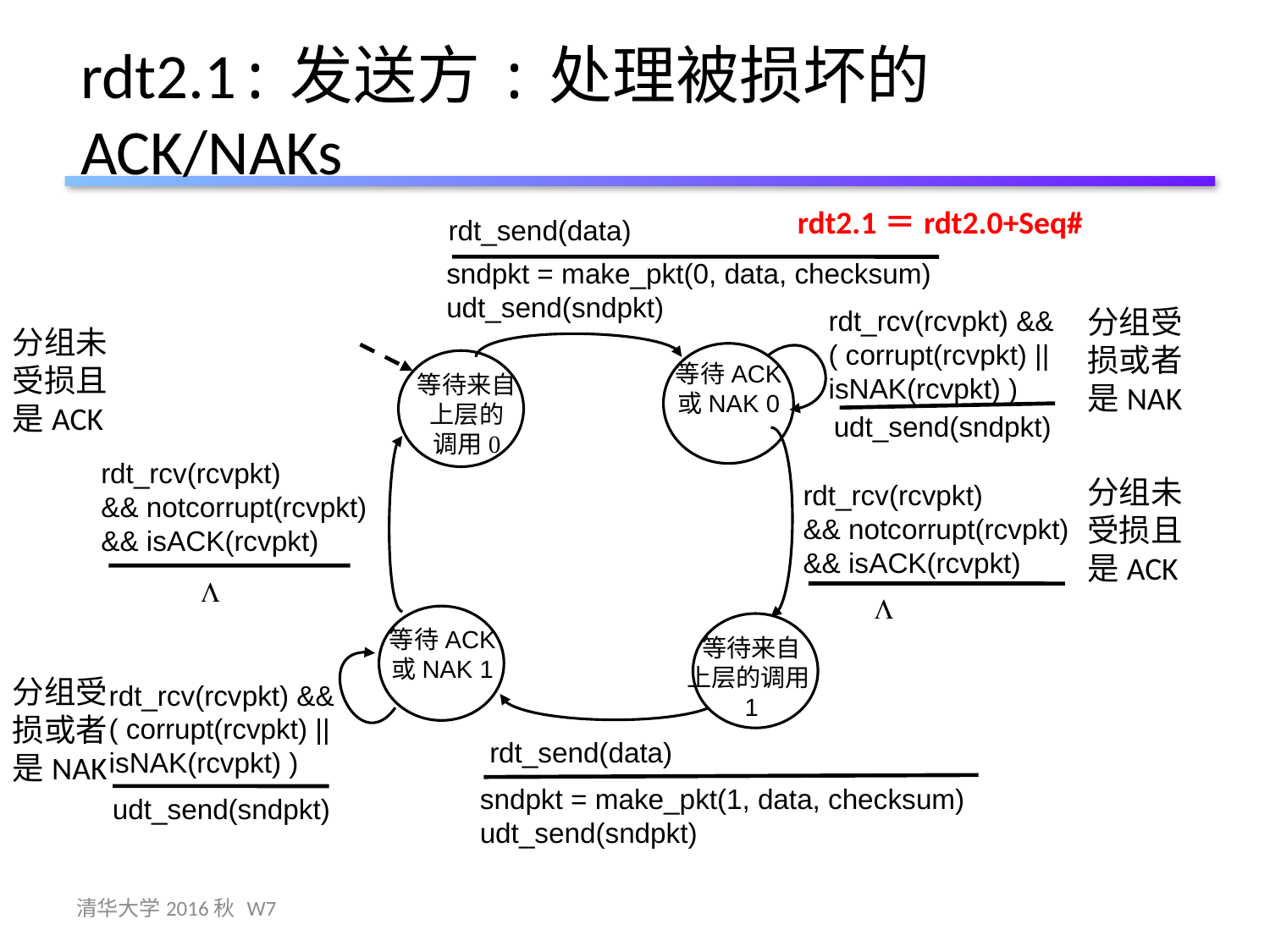

# rdt2.1:发送方:处理被损坏的 ACK/NAKs
rdt2.1＝rdt2.0+Seq#
rdt_send(data)
sndpkt = make_pkt(0, data, checksum)
udt_send(sndpkt)

分组受损或者是NAK
rdt_rcv(rcvpkt) &&
( corrupt(rcvpkt) ||
isNAK(rcvpkt) )
分组未受损且是ACK

等待ACK 或NAK 0

等待来自
上层的
调用0
udt_send(sndpkt)

rdt_rcv(rcvpkt)
&& notcorrupt(rcvpkt)
&& isACK(rcvpkt)
分组未受损且是ACK
rdt_rcv(rcvpkt)
&& notcorrupt(rcvpkt)
&& isACK(rcvpkt)

Λ

Λ

等待ACK 或NAK 1

等待来自
上层的调用1

分组受损或者是NAK
rdt_rcv(rcvpkt) &&
( corrupt(rcvpkt) ||
isNAK(rcvpkt) )

rdt_send(data)
sndpkt = make_pkt(1, data, checksum)
udt_send(sndpkt)

udt_send(sndpkt)

清华大学2016秋 W7
7